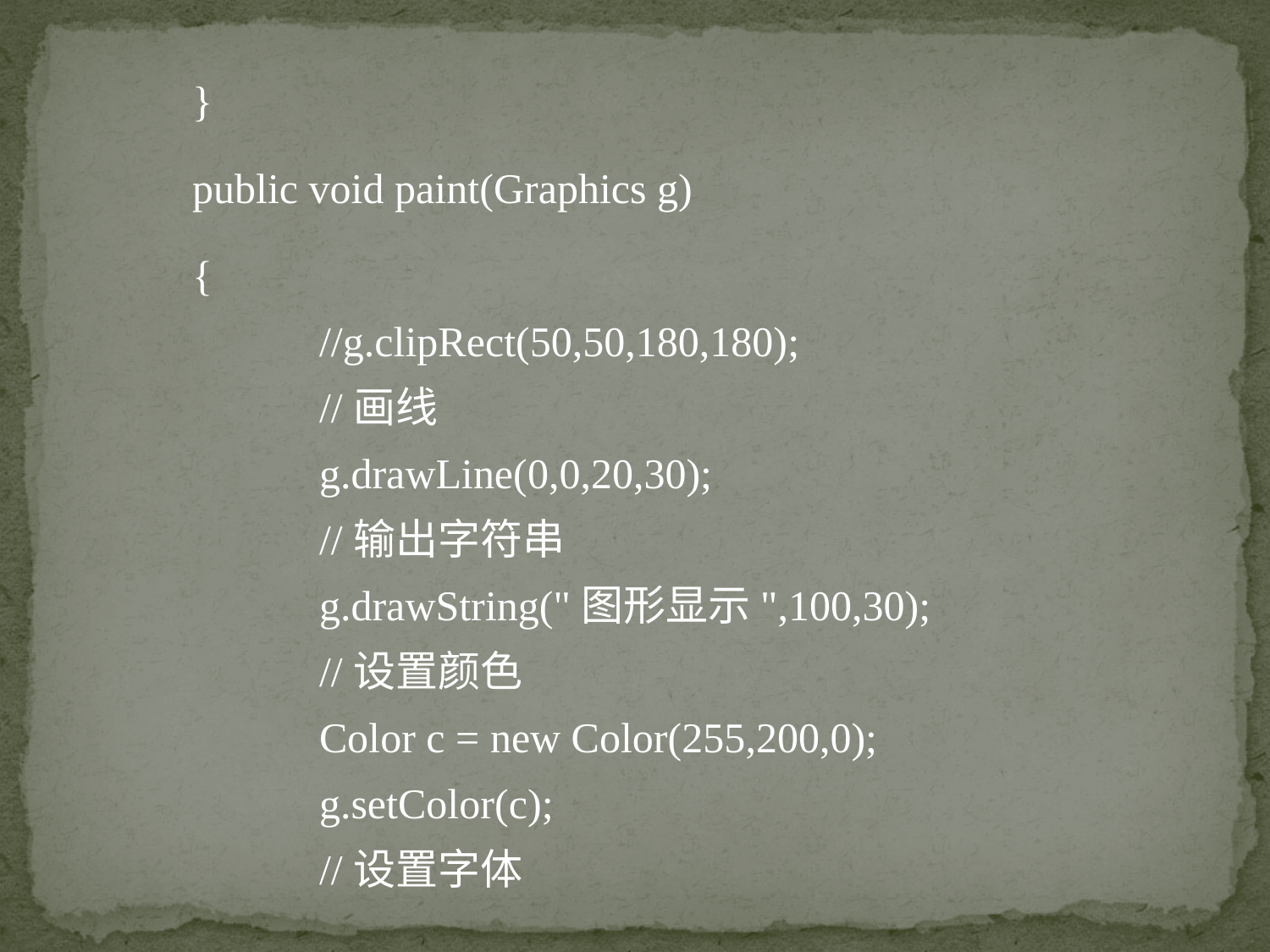

}
public void paint(Graphics g)
{
	//g.clipRect(50,50,180,180);
	//画线
	g.drawLine(0,0,20,30);
	//输出字符串
	g.drawString("图形显示",100,30);
	//设置颜色
	Color c = new Color(255,200,0);
	g.setColor(c);
	//设置字体